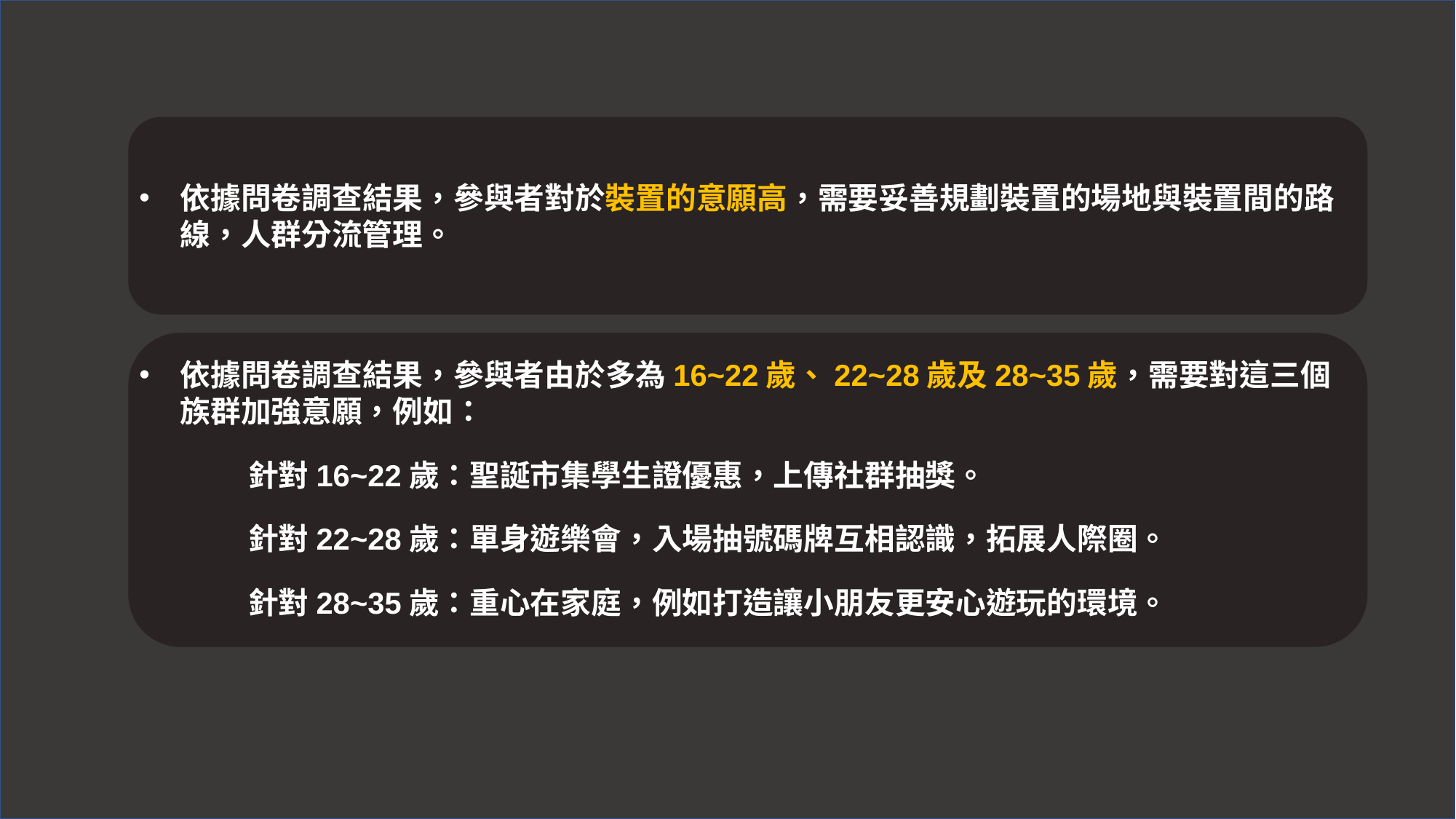

依據問卷調查結果，參與者對於裝置的意願高，需要妥善規劃裝置的場地與裝置間的路線，人群分流管理。

依據問卷調查結果，參與者由於多為16~22歲、22~28歲及28~35歲，需要對這三個族群加強意願，例如：
	針對16~22歲：聖誕市集學生證優惠，上傳社群抽獎。
	針對22~28歲：單身遊樂會，入場抽號碼牌互相認識，拓展人際圈。
	針對28~35歲：重心在家庭，例如打造讓小朋友更安心遊玩的環境。